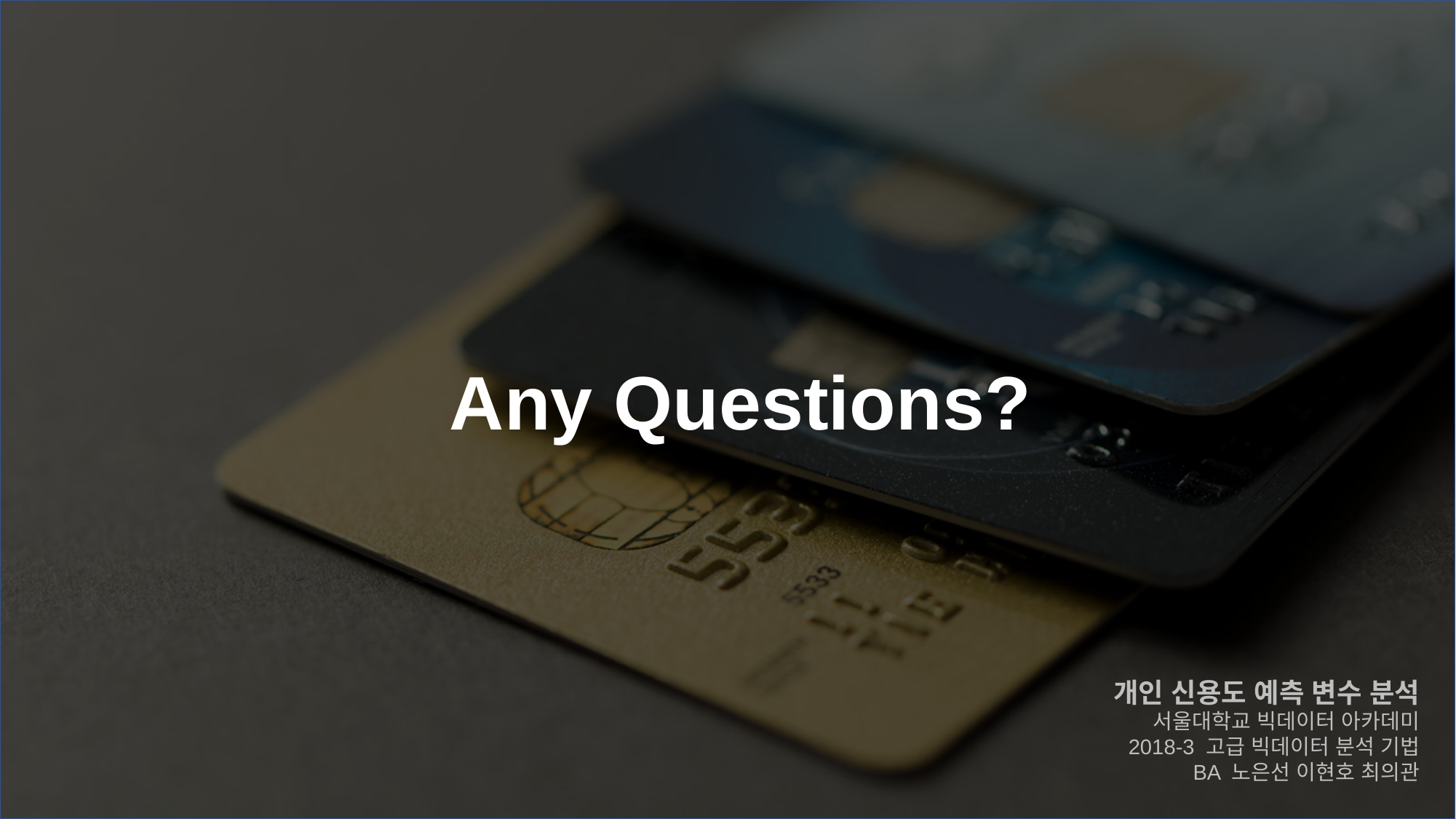

Any Questions?
개인 신용도 예측 변수 분석
서울대학교 빅데이터 아카데미
2018-3 고급 빅데이터 분석 기법
BA 노은선 이현호 최의관